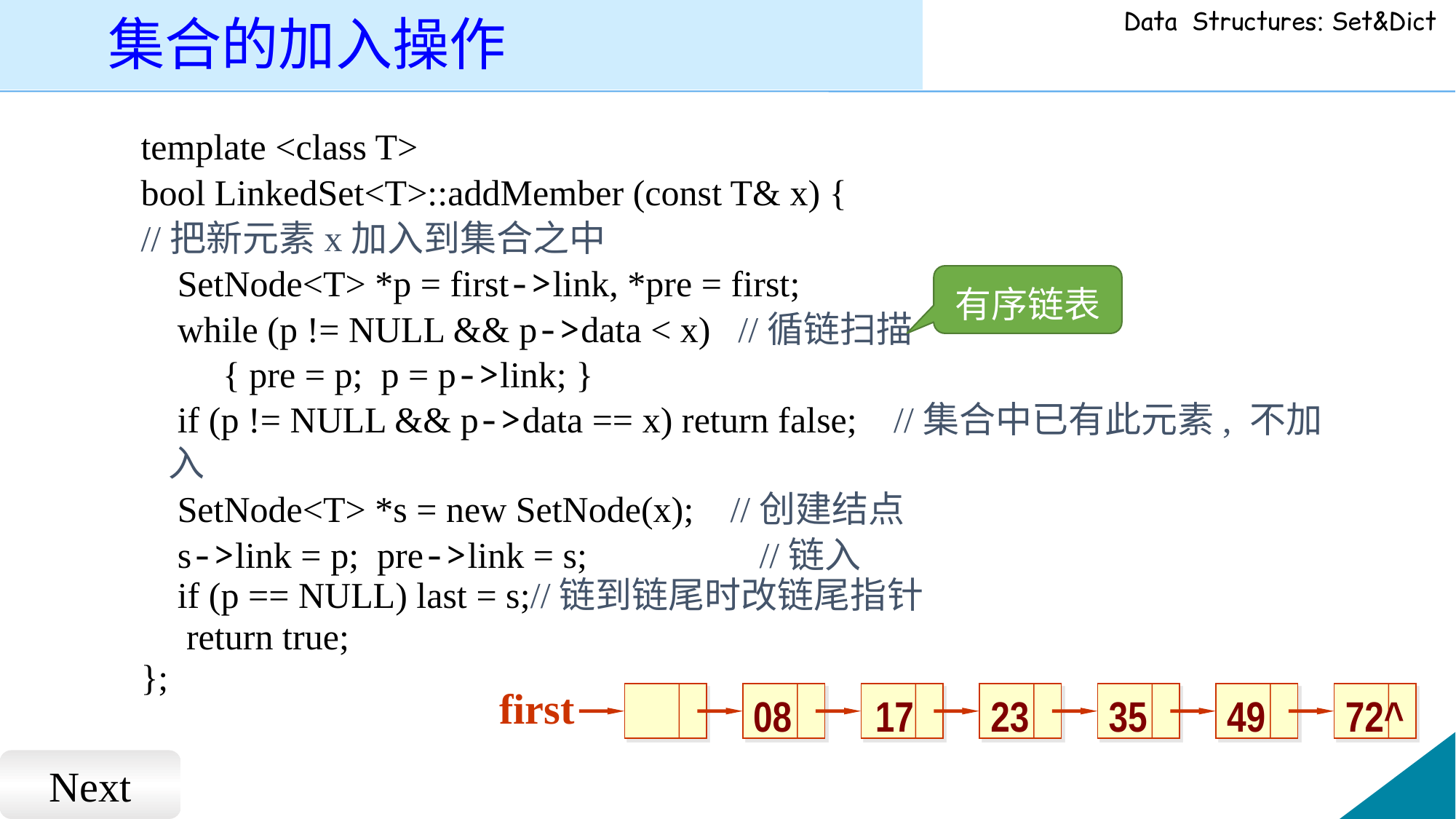

# 集合的加入操作
template <class T>
bool LinkedSet<T>::addMember (const T& x) {
//把新元素x加入到集合之中
    SetNode<T> *p = first->link, *pre = first;
  	 while (p != NULL && p->data < x)   //循链扫描
         { pre = p;  p = p->link; }
    if (p != NULL && p->data == x) return false;    //集合中已有此元素, 不加入
    SetNode<T> *s = new SetNode(x);    //创建结点
    s->link = p;  pre->link = s;	 	     //链入
 	 if (p == NULL) last = s;//链到链尾时改链尾指针
     return true;
};
有序链表
first

08

17

23

35

49

72^

Next